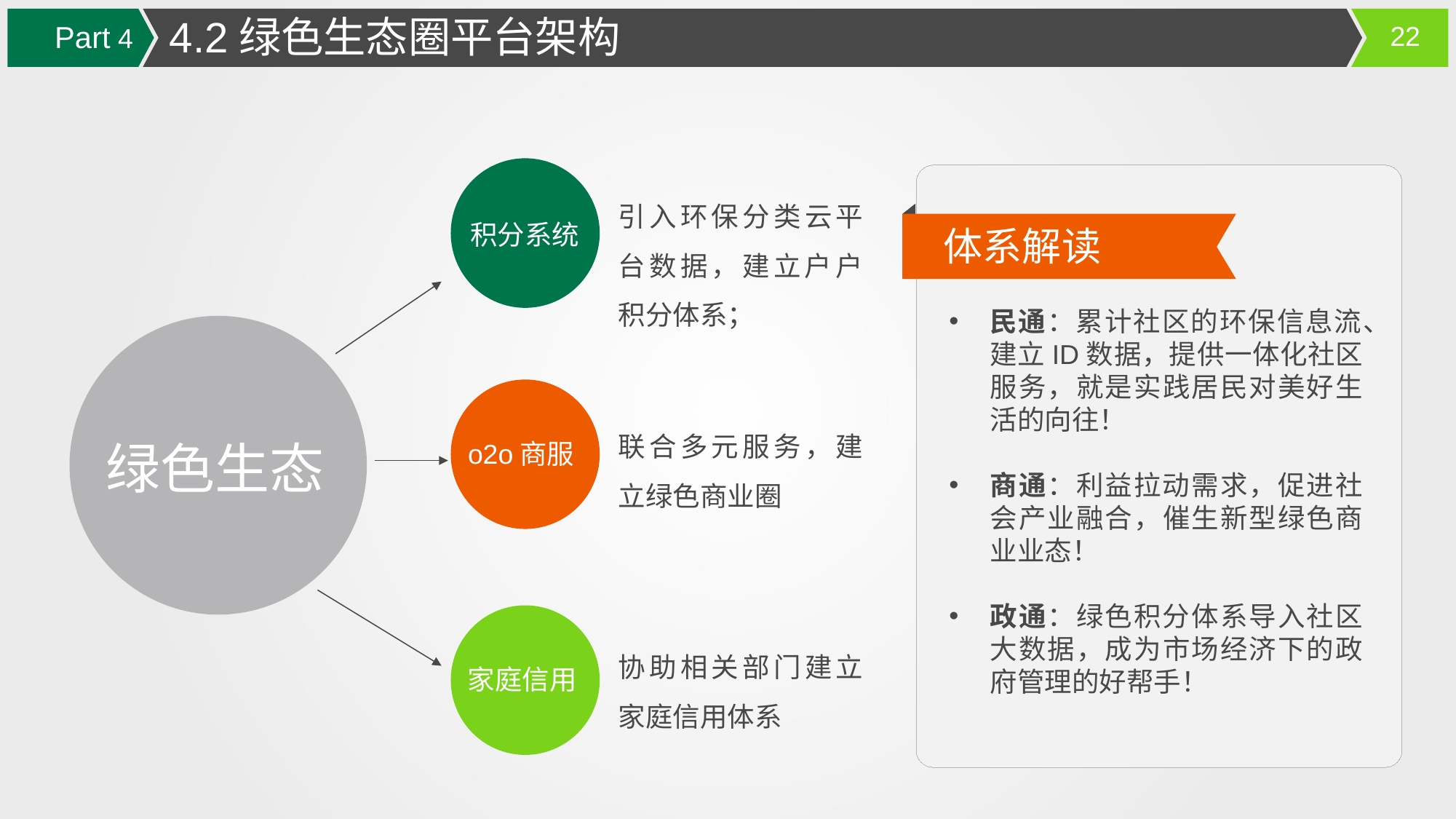

4.2绿色生态圈平台架构
Part 4

引入环保分类云平台数据，建立户户积分体系；

积分系统

体系解读
民通：累计社区的环保信息流、建立ID数据，提供一体化社区服务，就是实践居民对美好生活的向往！

商通：利益拉动需求，促进社会产业融合，催生新型绿色商业业态！

政通：绿色积分体系导入社区大数据，成为市场经济下的政府管理的好帮手！

联合多元服务，建立绿色商业圈
绿色生态
o2o商服

协助相关部门建立家庭信用体系
家庭信用